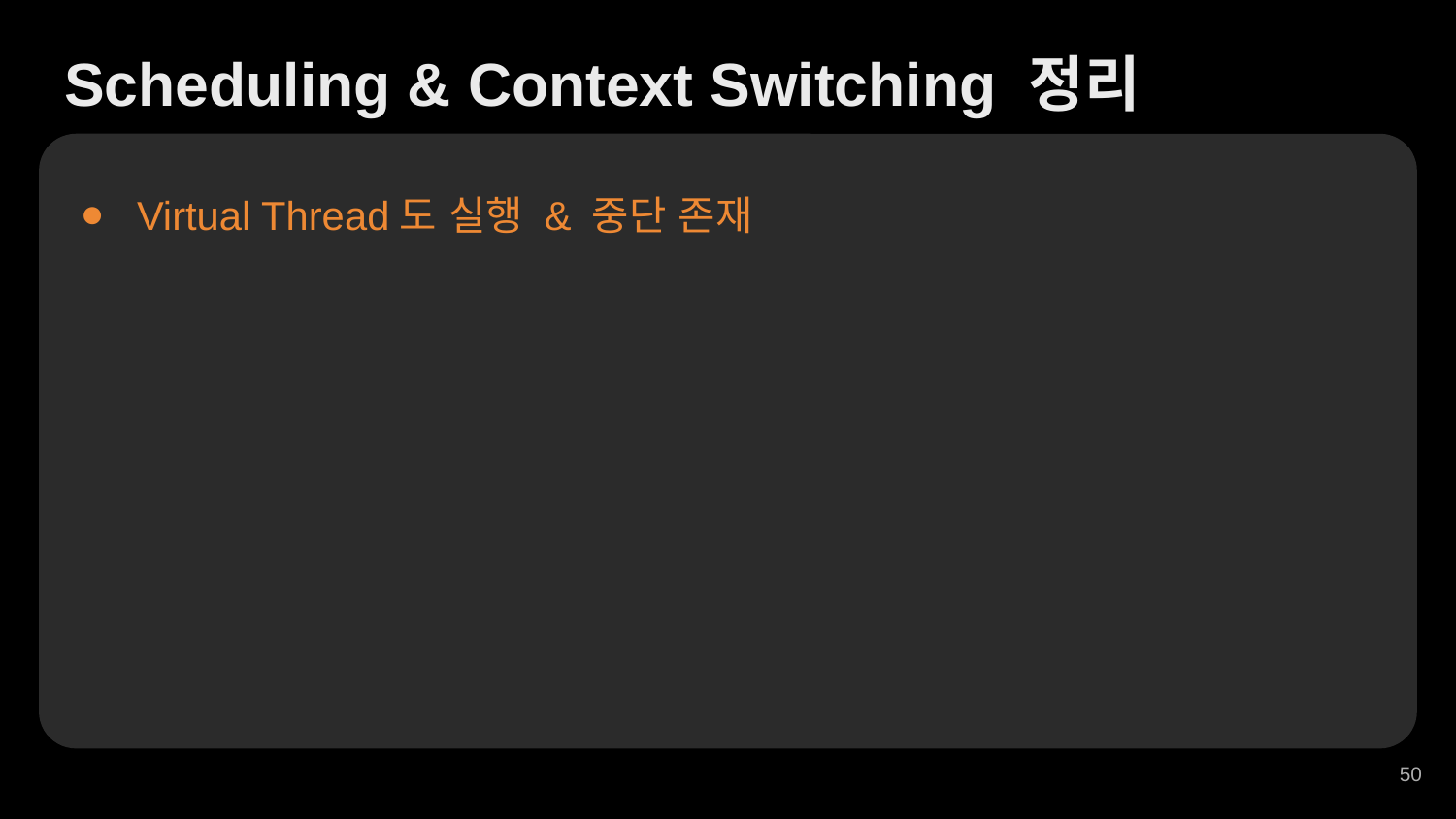

Scheduling & Context Switching 정리

Virtual Thread도 실행 & 중단 존재

50